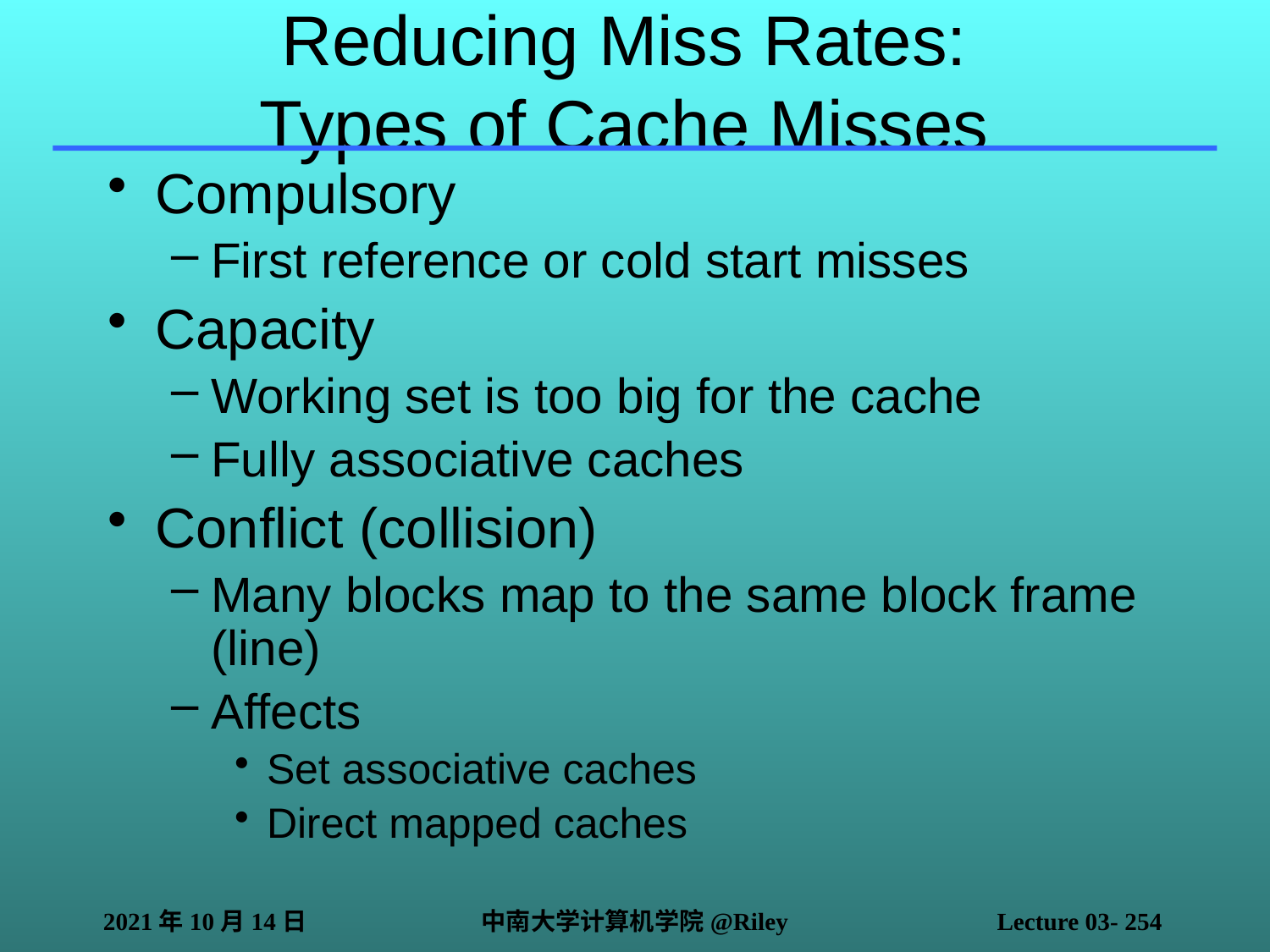

# Reducing Miss Rates: Types of Cache Misses

Compulsory
First reference or cold start misses
Capacity
Working set is too big for the cache
Fully associative caches
Conflict (collision)
Many blocks map to the same block frame (line)
Affects
Set associative caches
Direct mapped caches
2021年10月14日
中南大学计算机学院@Riley
Lecture 03- 254